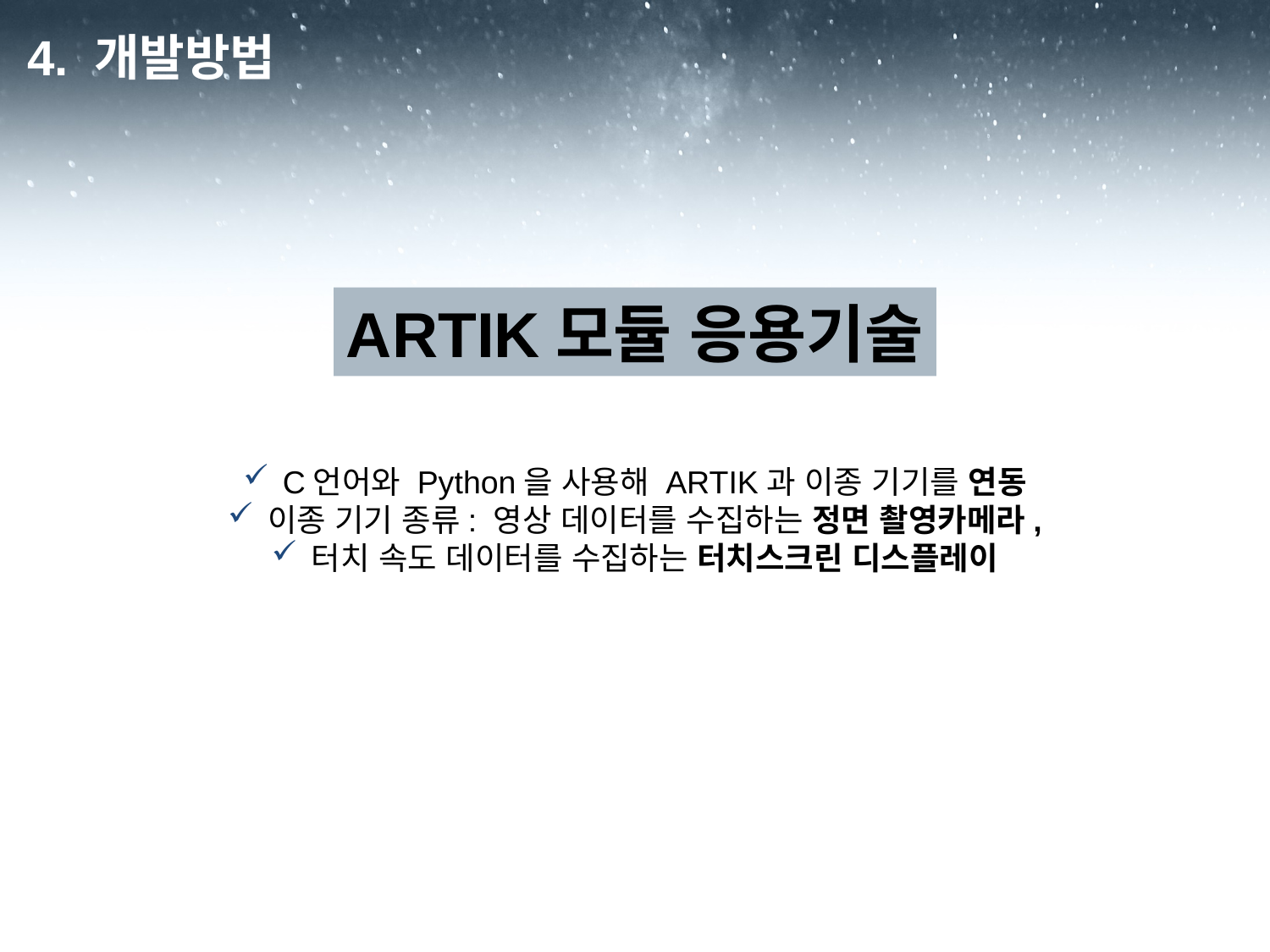

4. 개발방법
ARTIK모듈 응용기술
C언어와 Python을 사용해 ARTIK과 이종 기기를 연동
이종 기기 종류: 영상 데이터를 수집하는 정면 촬영카메라,
터치 속도 데이터를 수집하는 터치스크린 디스플레이